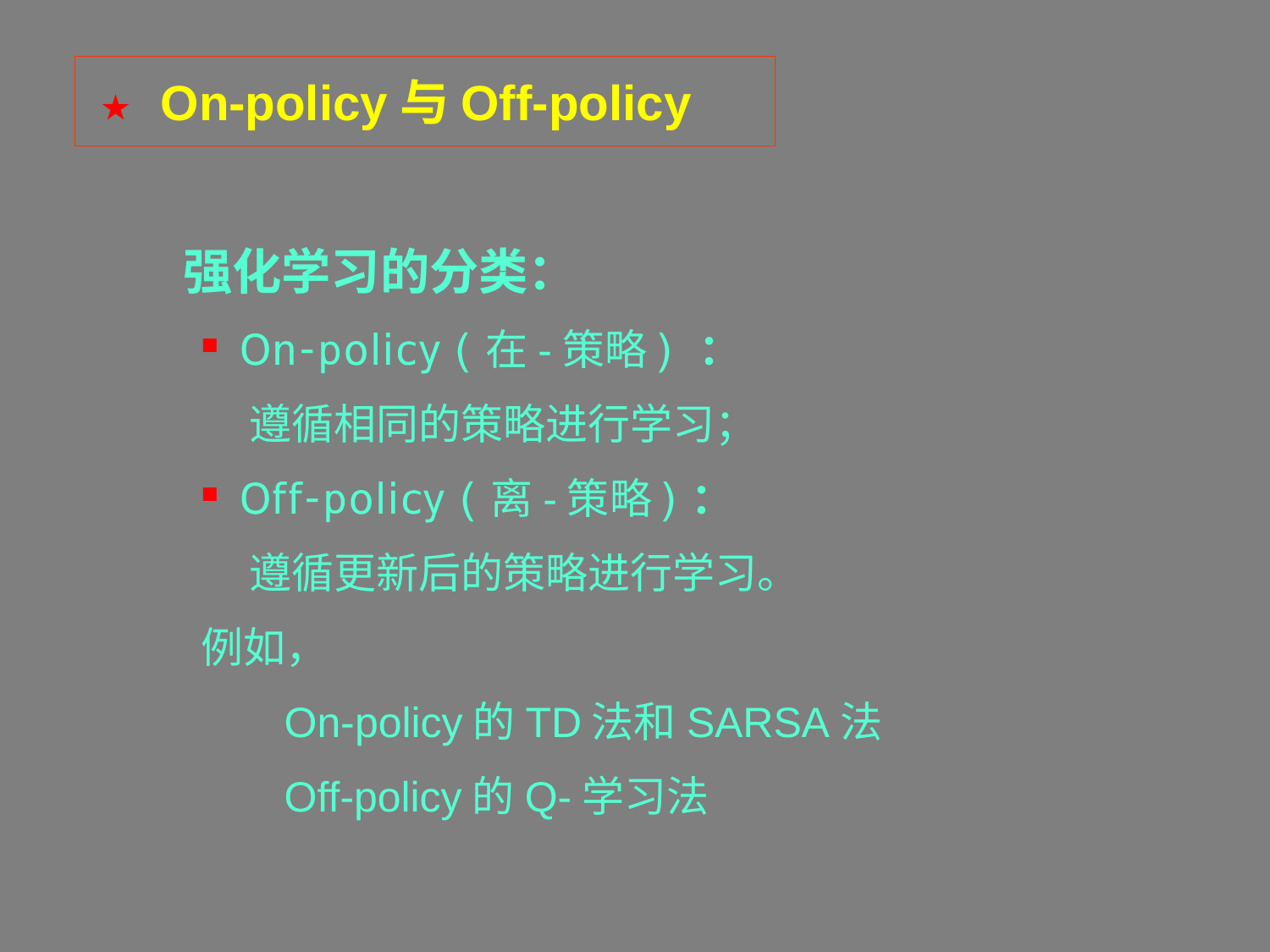

# ★ On-policy与Off-policy
   强化学习的分类：
On-policy (在-策略) ：
    遵循相同的策略进行学习；
Off-policy (离-策略)：
    遵循更新后的策略进行学习。
例如，
       On-policy的TD法和SARSA法
       Off-policy的Q-学习法